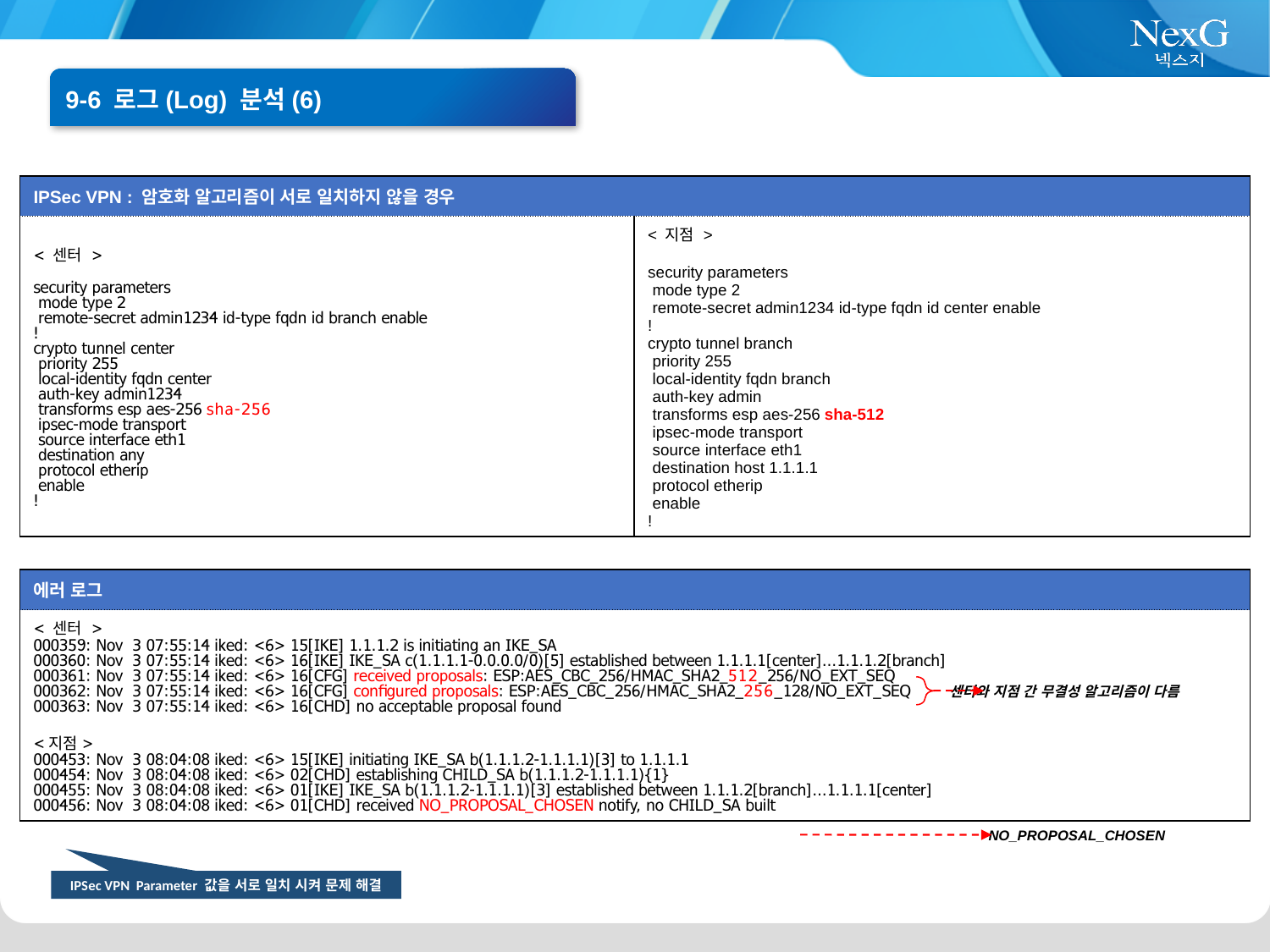

9-6 로그(Log) 분석(6)
| IPSec VPN : 암호화 알고리즘이 서로 일치하지 않을 경우 |  |
| --- | --- |
| < 센터 > security parameters mode type 2 remote-secret admin1234 id-type fqdn id branch enable ! crypto tunnel center priority 255 local-identity fqdn center auth-key admin1234 transforms esp aes-256 sha-256 ipsec-mode transport source interface eth1 destination any protocol etherip enable ! | < 지점 > security parameters mode type 2 remote-secret admin1234 id-type fqdn id center enable ! crypto tunnel branch priority 255 local-identity fqdn branch auth-key admin transforms esp aes-256 sha-512 ipsec-mode transport source interface eth1 destination host 1.1.1.1 protocol etherip enable ! |
| 에러 로그 |
| --- |
| < 센터 > 000359: Nov 3 07:55:14 iked: <6> 15[IKE] 1.1.1.2 is initiating an IKE\_SA 000360: Nov 3 07:55:14 iked: <6> 16[IKE] IKE\_SA c(1.1.1.1-0.0.0.0/0)[5] established between 1.1.1.1[center]...1.1.1.2[branch] 000361: Nov 3 07:55:14 iked: <6> 16[CFG] received proposals: ESP:AES\_CBC\_256/HMAC\_SHA2\_512\_256/NO\_EXT\_SEQ 000362: Nov 3 07:55:14 iked: <6> 16[CFG] configured proposals: ESP:AES\_CBC\_256/HMAC\_SHA2\_256\_128/NO\_EXT\_SEQ 000363: Nov 3 07:55:14 iked: <6> 16[CHD] no acceptable proposal found <지점> 000453: Nov 3 08:04:08 iked: <6> 15[IKE] initiating IKE\_SA b(1.1.1.2-1.1.1.1)[3] to 1.1.1.1 000454: Nov 3 08:04:08 iked: <6> 02[CHD] establishing CHILD\_SA b(1.1.1.2-1.1.1.1){1} 000455: Nov 3 08:04:08 iked: <6> 01[IKE] IKE\_SA b(1.1.1.2-1.1.1.1)[3] established between 1.1.1.2[branch]...1.1.1.1[center] 000456: Nov 3 08:04:08 iked: <6> 01[CHD] received NO\_PROPOSAL\_CHOSEN notify, no CHILD\_SA built |
센터와 지점 간 무결성 알고리즘이 다름

NO_PROPOSAL_CHOSEN

IPSec VPN  Parameter 값을 서로 일치 시켜 문제 해결